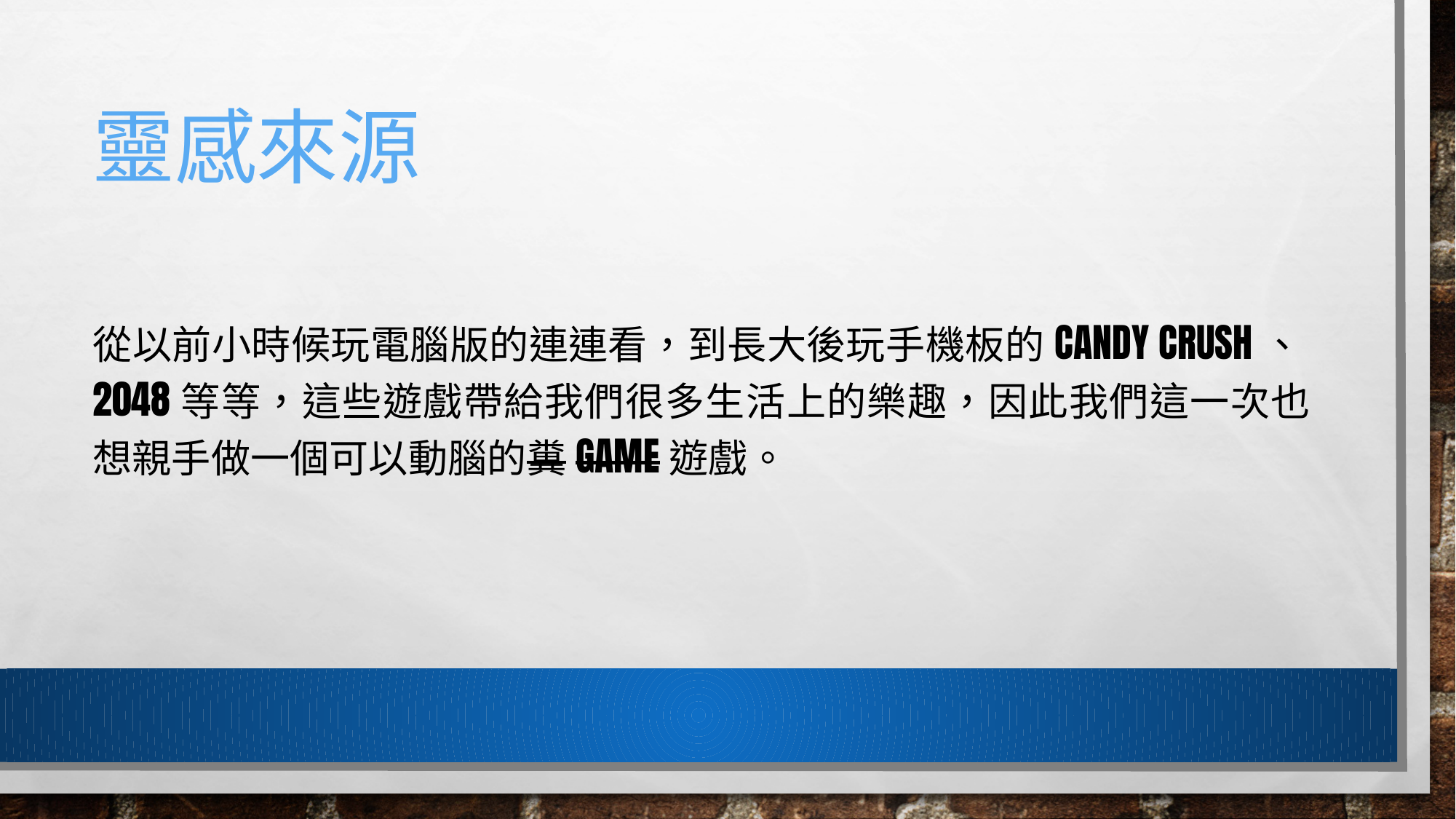

# 靈感來源
從以前小時候玩電腦版的連連看，到長大後玩手機板的Candy crush、2048等等，這些遊戲帶給我們很多生活上的樂趣，因此我們這一次也想親手做一個可以動腦的糞game遊戲。